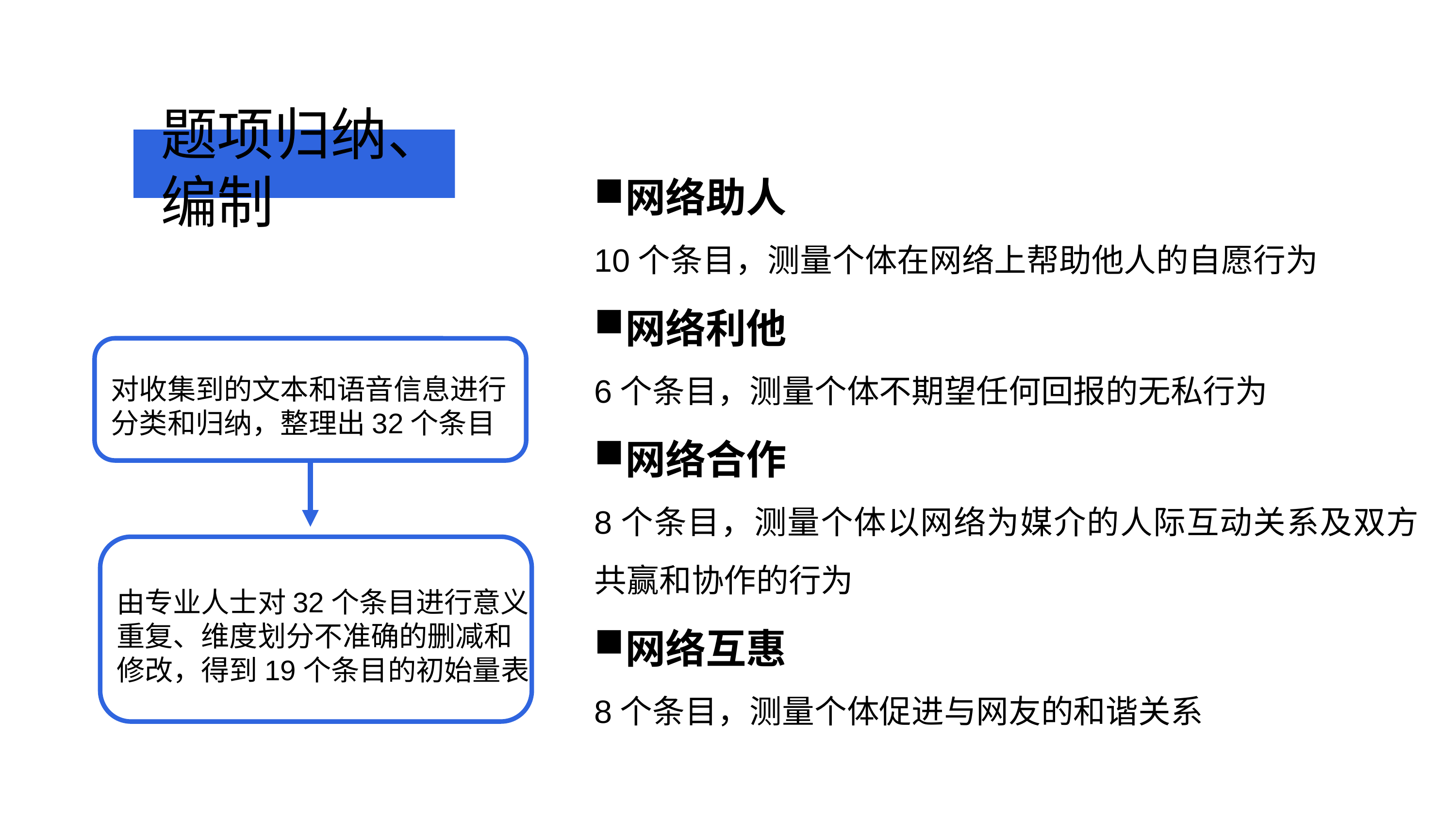

题项归纳、编制

网络助人
10个条目，测量个体在网络上帮助他人的自愿行为
网络利他
6个条目，测量个体不期望任何回报的无私行为
网络合作
8个条目，测量个体以网络为媒介的人际互动关系及双方共赢和协作的行为
网络互惠
8个条目，测量个体促进与网友的和谐关系

对收集到的文本和语音信息进行分类和归纳，整理出32个条目

由专业人士对32个条目进行意义重复、维度划分不准确的删减和修改，得到19个条目的初始量表